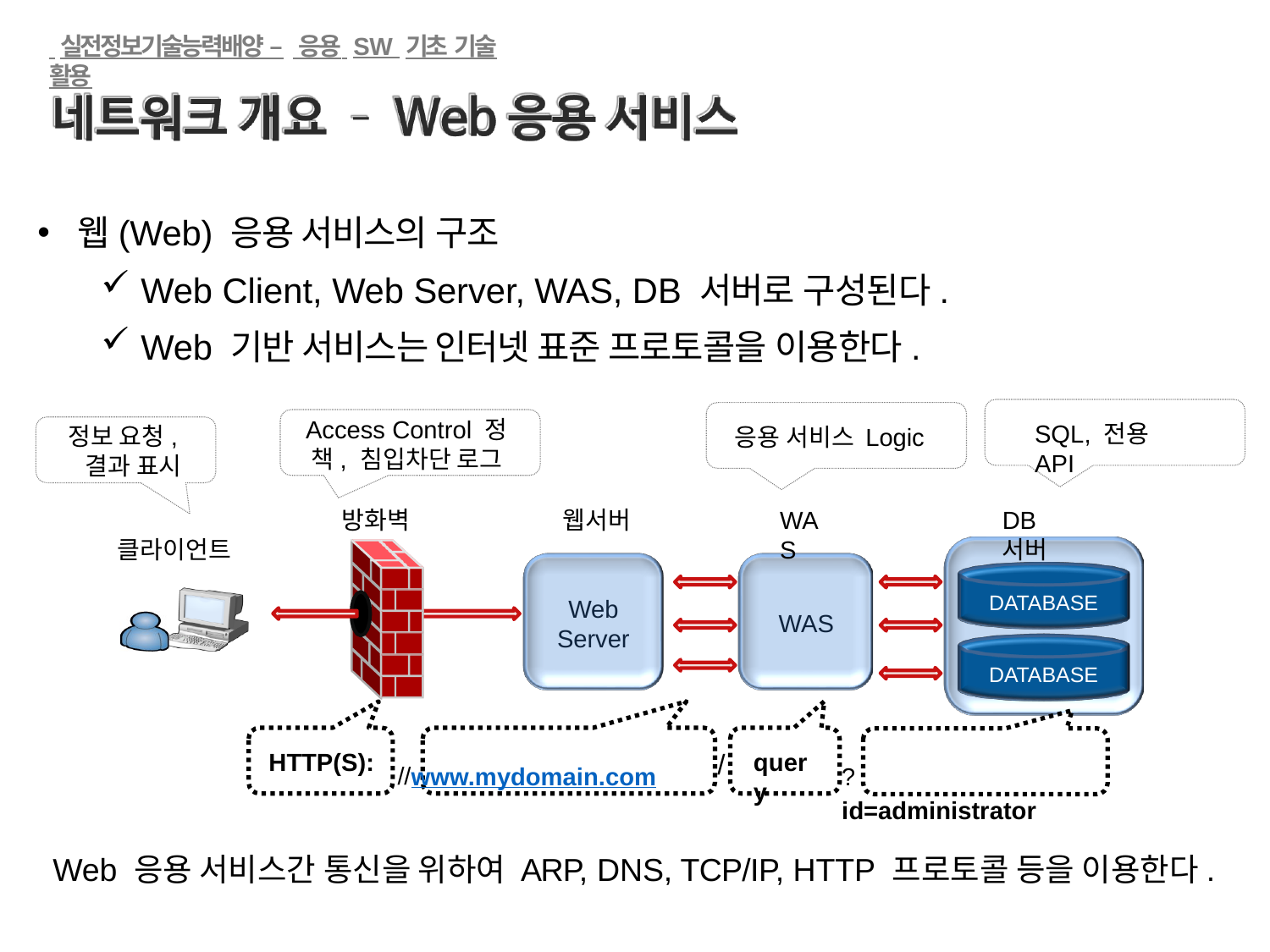

실전정보기술능력배양 – 응용 SW 기초 기술 활용

웹(Web) 응용 서비스의 구조
Web Client, Web Server, WAS, DB 서버로 구성된다.
Web 기반 서비스는 인터넷 표준 프로토콜을 이용한다.

Access Control 정
책, 침입차단 로그
SQL, 전용 API

정보 요청,  결과 표시
응용 서비스 Logic
방화벽
웹서버
WAS
DB서버
클라이언트

DATABASE

Web
Server

WAS

DATABASE

//www.mydomain.com
?	id=administrator
HTTP(S):
query
/
Web 응용 서비스간 통신을 위하여 ARP, DNS, TCP/IP, HTTP 프로토콜 등을 이용한다.
김윤수 (kchris000@gmail.com)
344